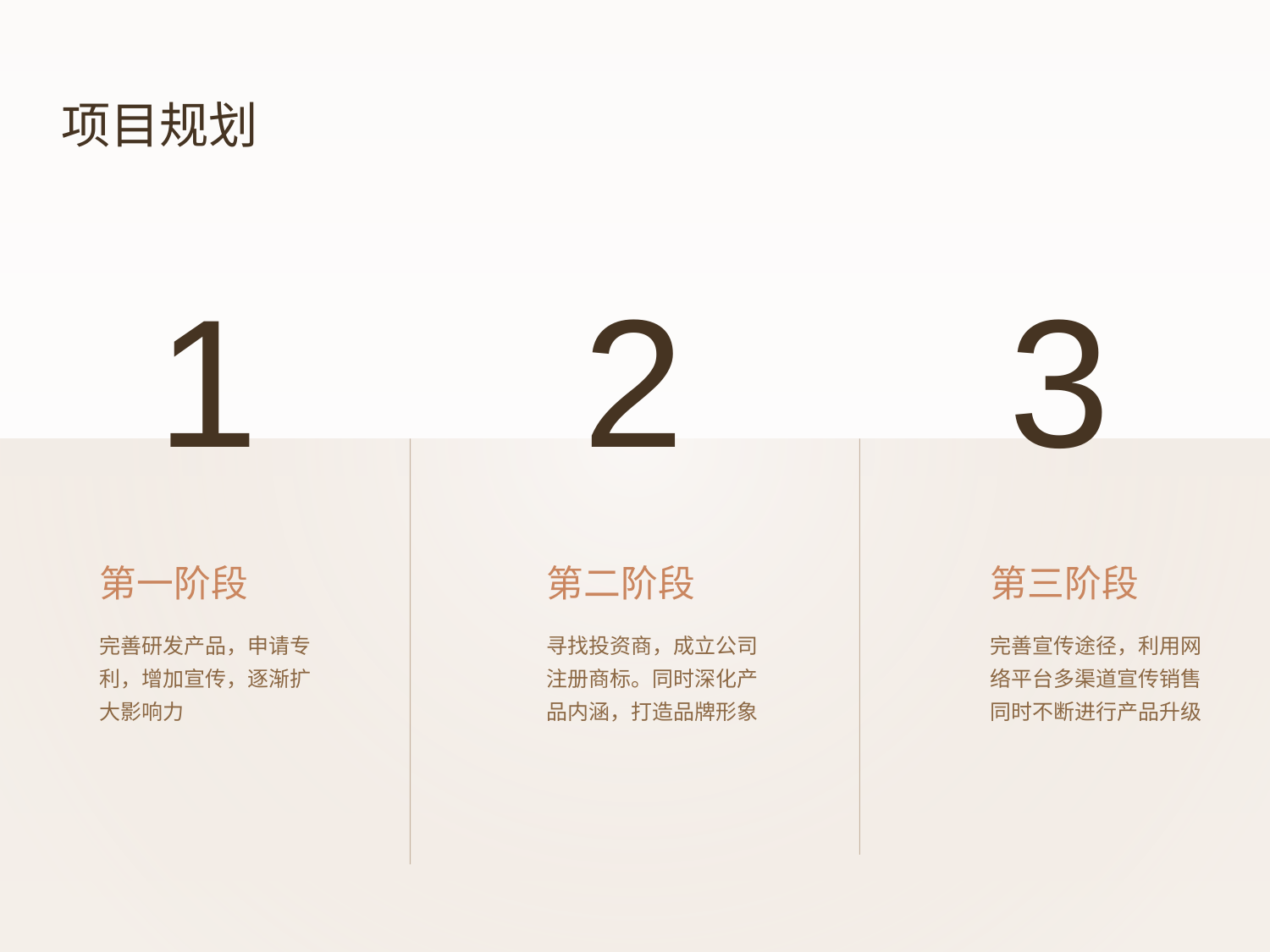

项目规划
1
2
3
2
1

3
第一阶段
第二阶段
第三阶段
寻找投资商，成立公司注册商标。同时深化产品内涵，打造品牌形象
完善宣传途径，利用网络平台多渠道宣传销售同时不断进行产品升级
完善研发产品，申请专利，增加宣传，逐渐扩大影响力